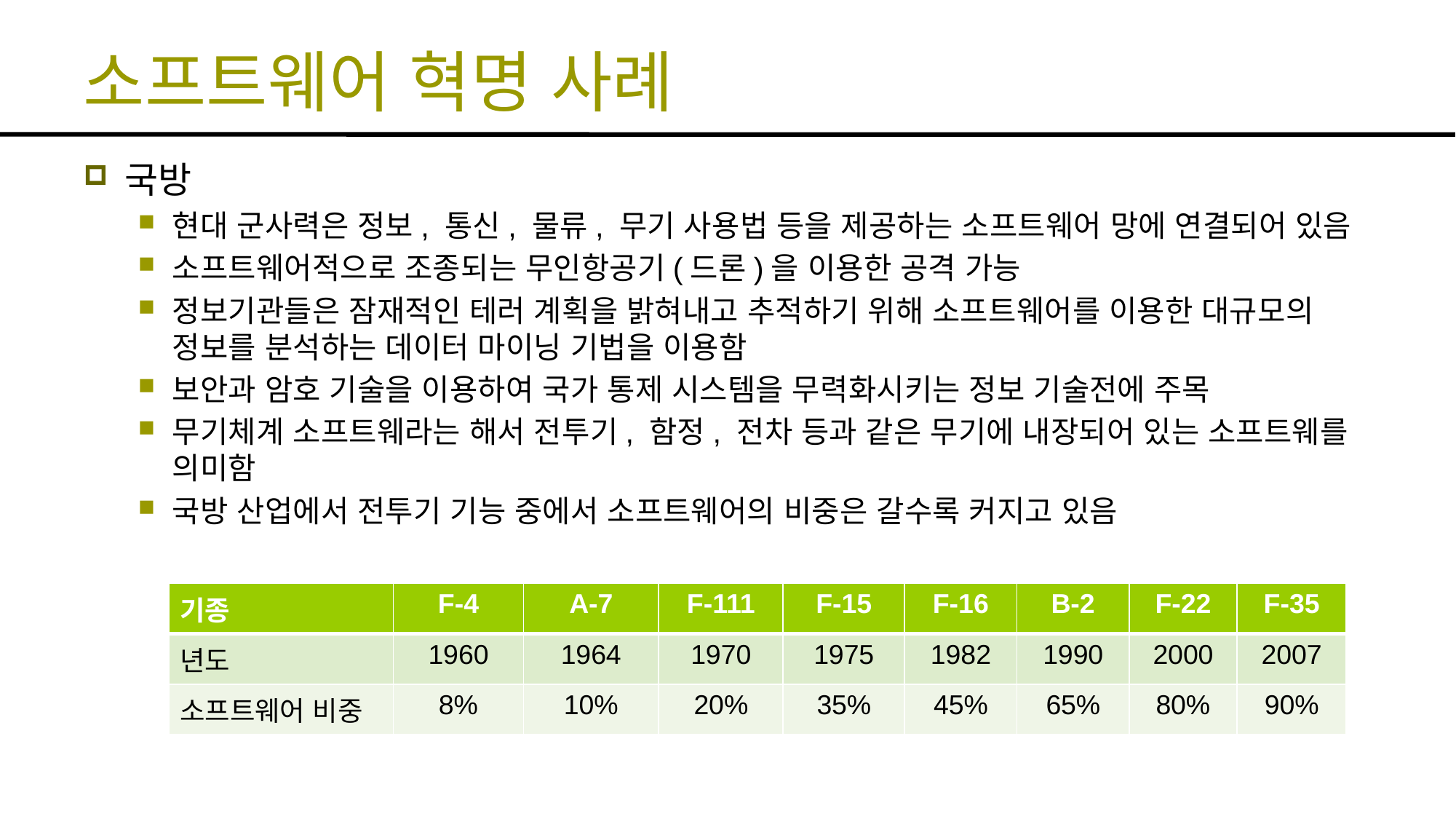

# 소프트웨어 혁명 사례
국방
현대 군사력은 정보, 통신, 물류, 무기 사용법 등을 제공하는 소프트웨어 망에 연결되어 있음
소프트웨어적으로 조종되는 무인항공기(드론)을 이용한 공격 가능
정보기관들은 잠재적인 테러 계획을 밝혀내고 추적하기 위해 소프트웨어를 이용한 대규모의 정보를 분석하는 데이터 마이닝 기법을 이용함
보안과 암호 기술을 이용하여 국가 통제 시스템을 무력화시키는 정보 기술전에 주목
무기체계 소프트웨라는 해서 전투기, 함정, 전차 등과 같은 무기에 내장되어 있는 소프트웨를 의미함
국방 산업에서 전투기 기능 중에서 소프트웨어의 비중은 갈수록 커지고 있음

| 기종 | F-4 | A-7 | F-111 | F-15 | F-16 | B-2 | F-22 | F-35 |
| --- | --- | --- | --- | --- | --- | --- | --- | --- |
| 년도 | 1960 | 1964 | 1970 | 1975 | 1982 | 1990 | 2000 | 2007 |
| 소프트웨어 비중 | 8% | 10% | 20% | 35% | 45% | 65% | 80% | 90% |